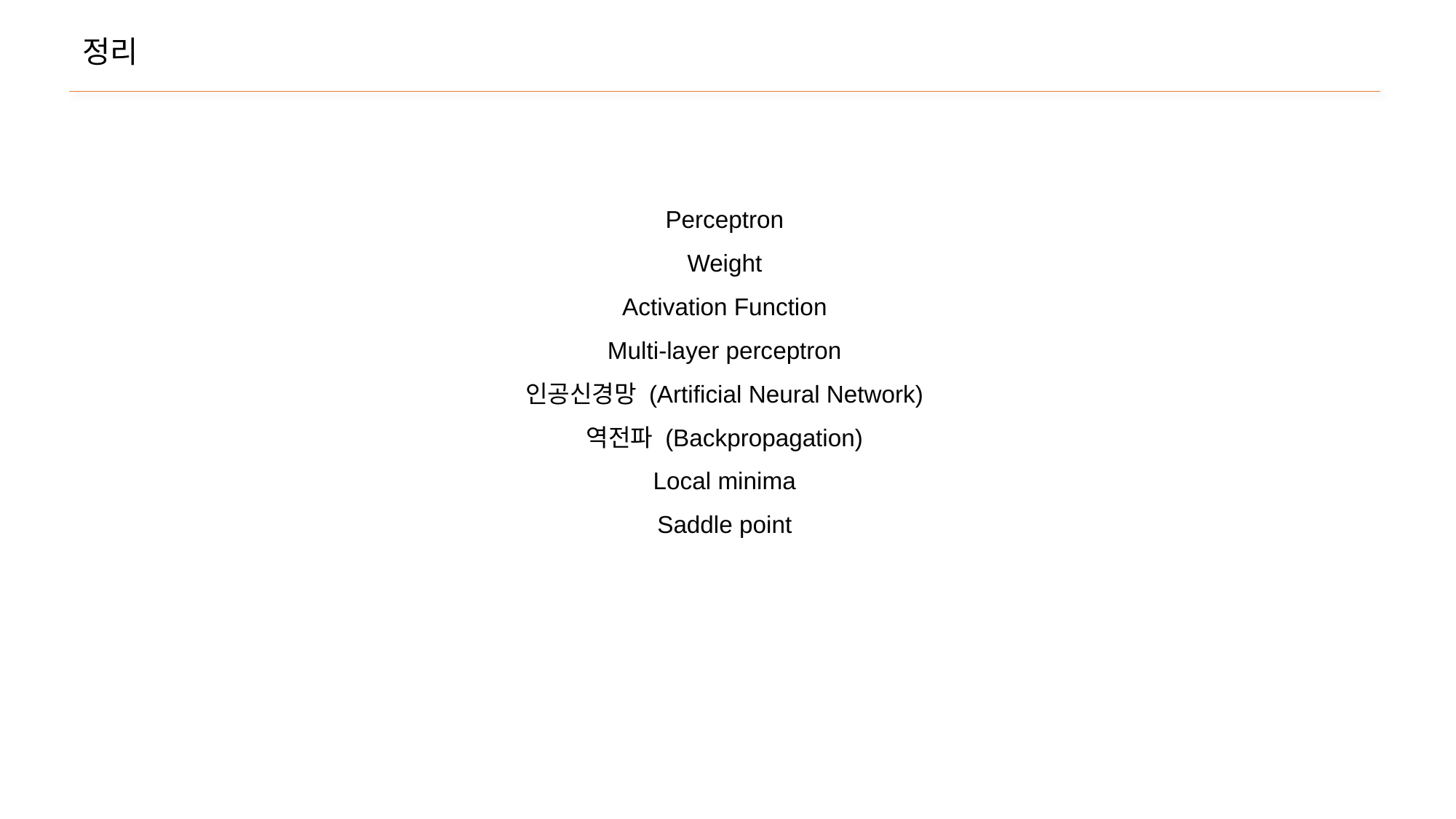

정리
Perceptron
Weight
Activation Function
Multi-layer perceptron
인공신경망 (Artificial Neural Network)
역전파 (Backpropagation)
Local minima
Saddle point